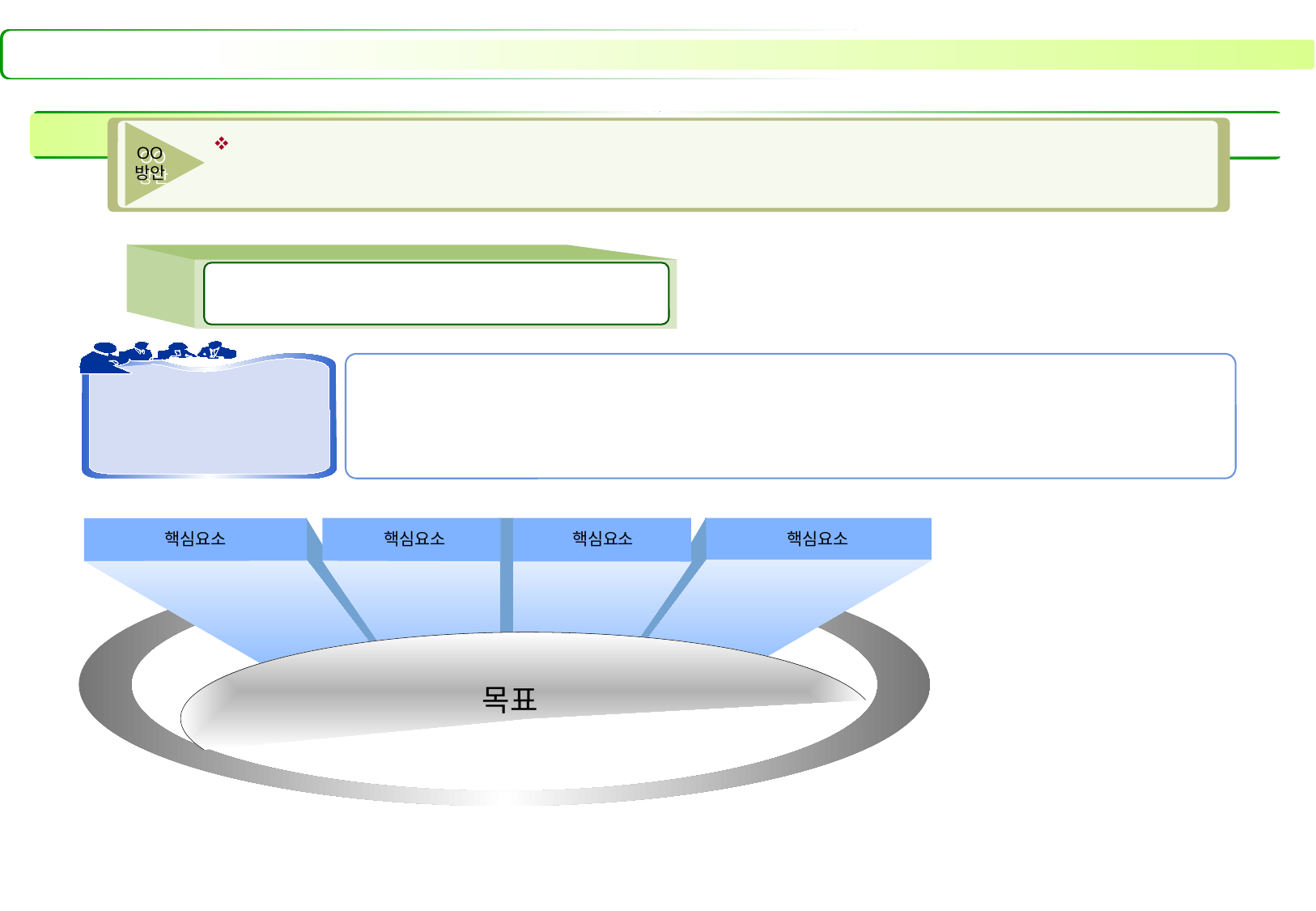

OO
방안

핵심요소
핵심요소
핵심요소
핵심요소

목표